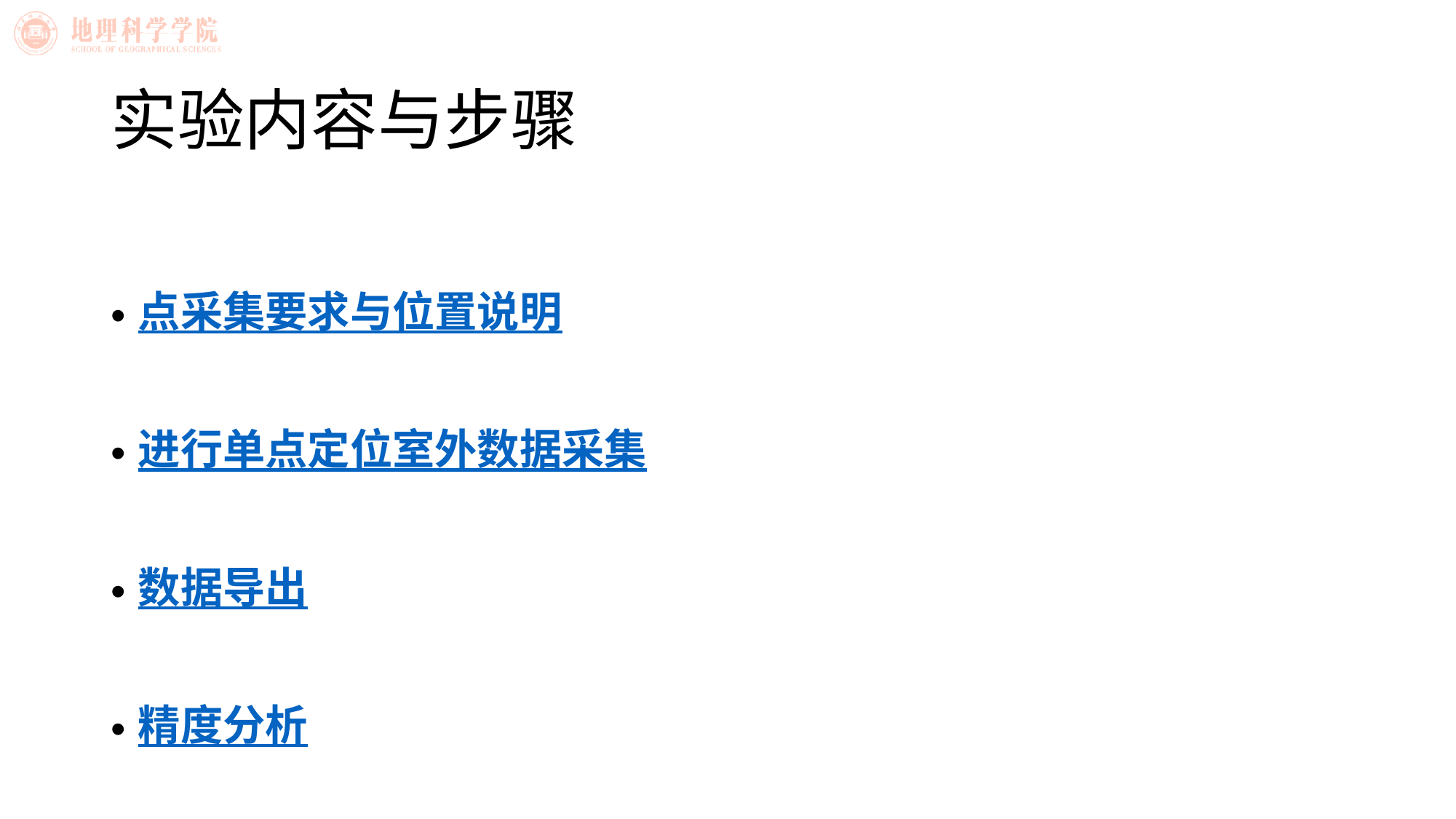

# 实验内容与步骤
点采集要求与位置说明
进行单点定位室外数据采集
数据导出
精度分析